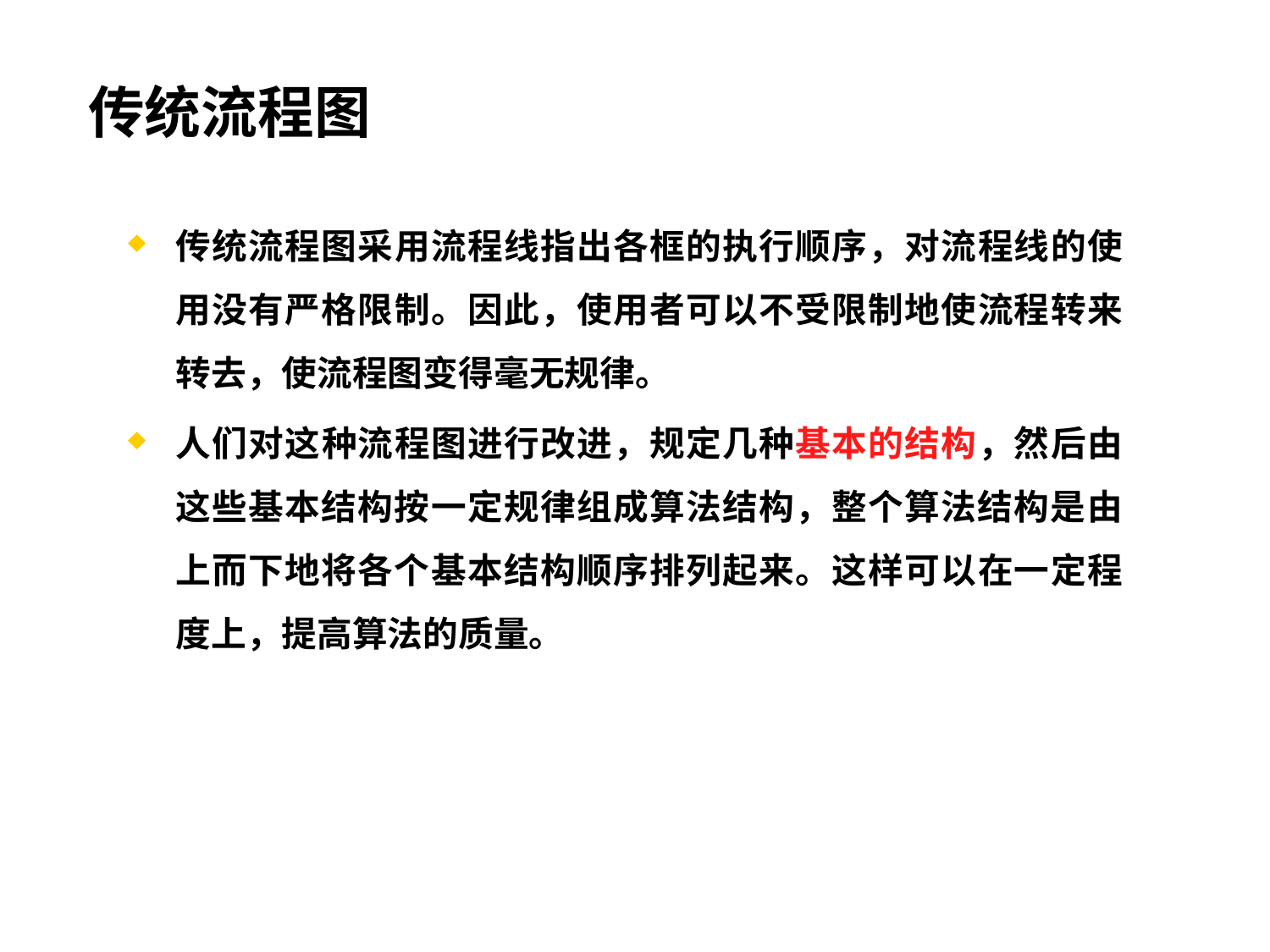

# 传统流程图
传统流程图采用流程线指出各框的执行顺序，对流程线的使用没有严格限制。因此，使用者可以不受限制地使流程转来转去，使流程图变得毫无规律。
人们对这种流程图进行改进，规定几种基本的结构，然后由这些基本结构按一定规律组成算法结构，整个算法结构是由上而下地将各个基本结构顺序排列起来。这样可以在一定程度上，提高算法的质量。